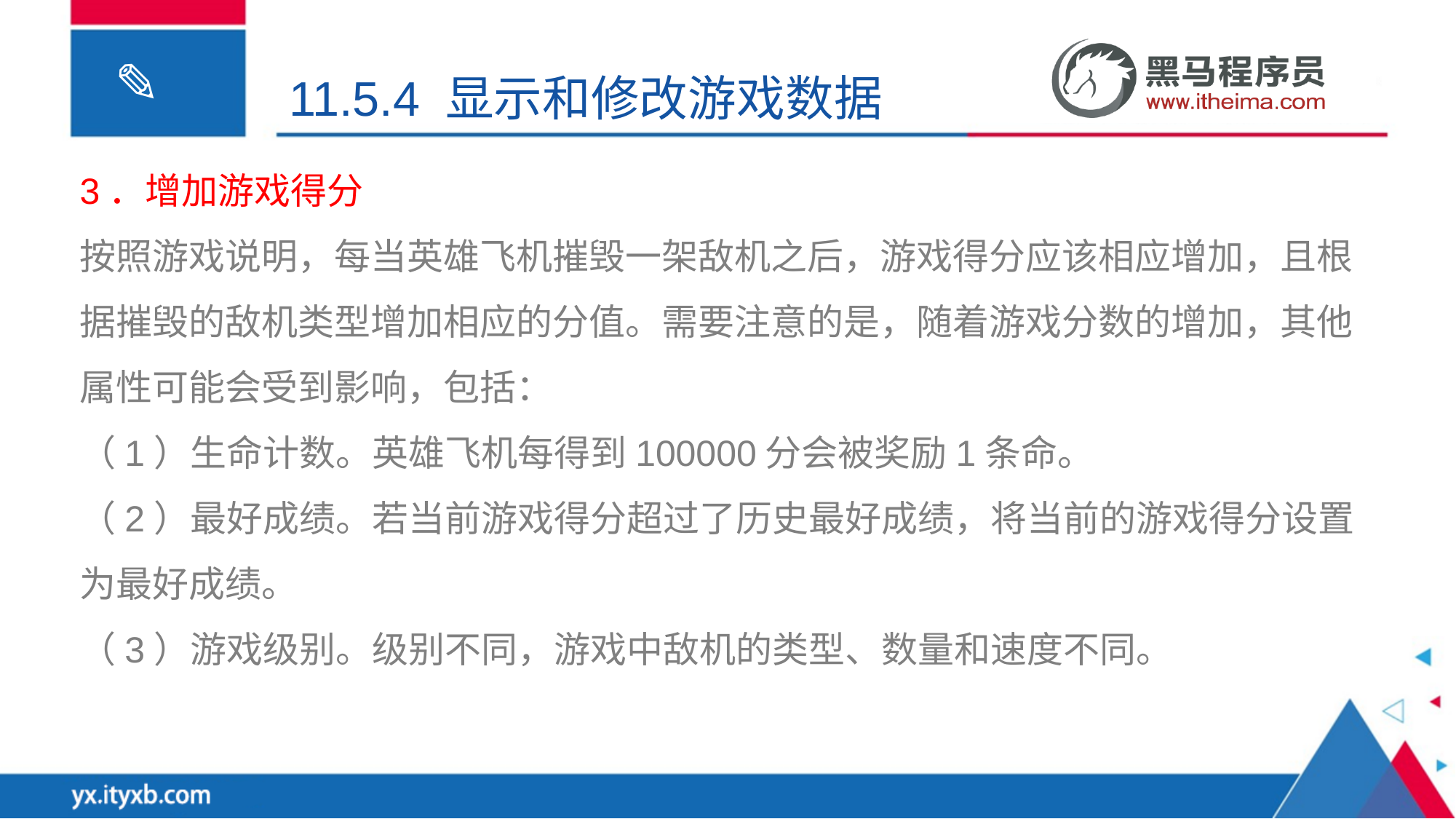

11.5.4 显示和修改游戏数据
3．增加游戏得分
按照游戏说明，每当英雄飞机摧毁一架敌机之后，游戏得分应该相应增加，且根据摧毁的敌机类型增加相应的分值。需要注意的是，随着游戏分数的增加，其他属性可能会受到影响，包括：
（1）生命计数。英雄飞机每得到100000分会被奖励1条命。
（2）最好成绩。若当前游戏得分超过了历史最好成绩，将当前的游戏得分设置为最好成绩。
（3）游戏级别。级别不同，游戏中敌机的类型、数量和速度不同。